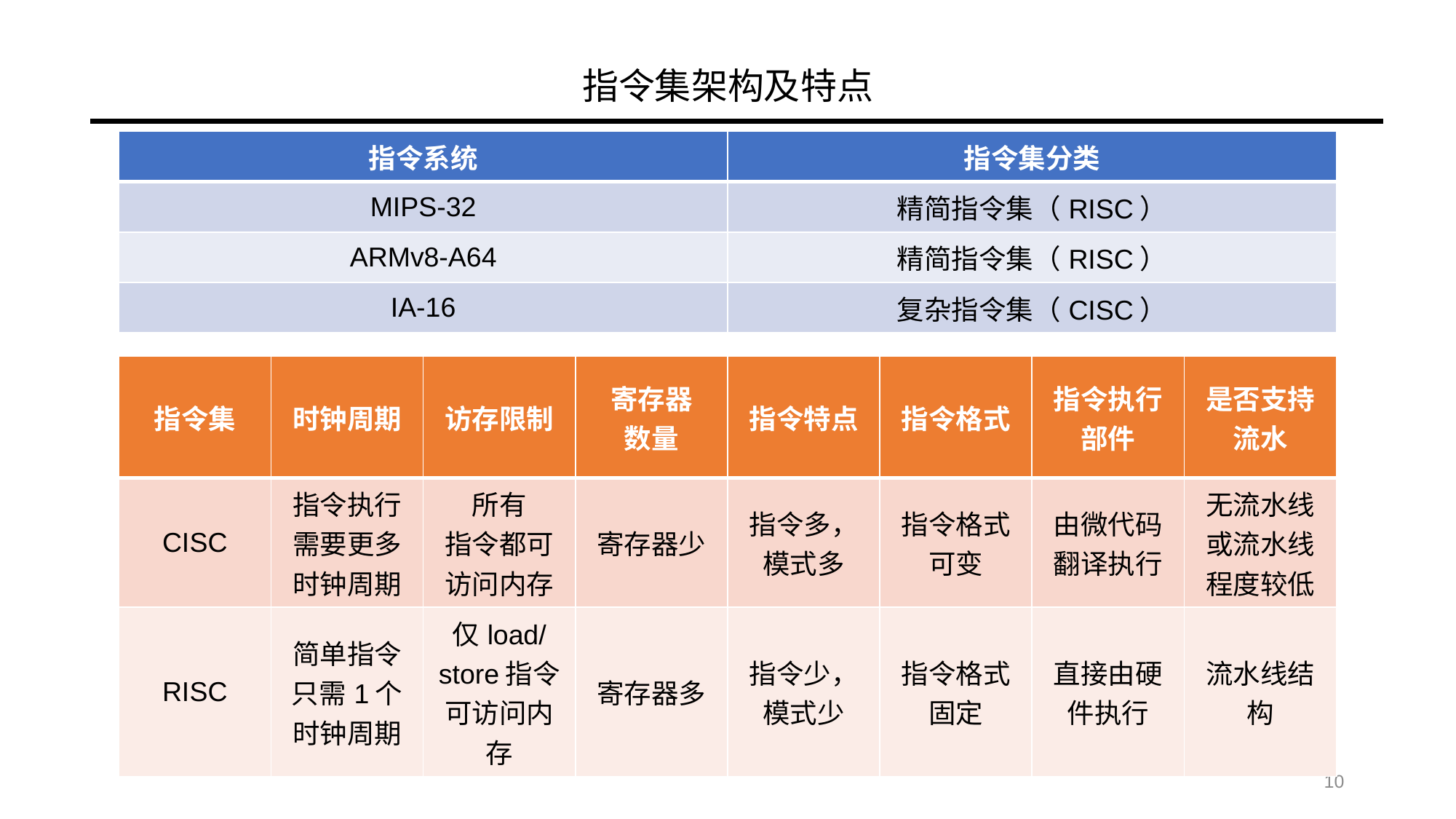

# 指令集架构及特点
| 指令系统 | 指令集分类 |
| --- | --- |
| MIPS-32 | 精简指令集（RISC） |
| ARMv8-A64 | 精简指令集（RISC） |
| IA-16 | 复杂指令集（CISC） |

| 指令集 | 时钟周期 | 访存限制 | 寄存器 数量 | 指令特点 | 指令格式 | 指令执行部件 | 是否支持流水 |
| --- | --- | --- | --- | --- | --- | --- | --- |
| CISC | 指令执行需要更多时钟周期 | 所有 指令都可访问内存 | 寄存器少 | 指令多，模式多 | 指令格式可变 | 由微代码翻译执行 | 无流水线或流水线程度较低 |
| RISC | 简单指令只需1个时钟周期 | 仅load/store指令可访问内存 | 寄存器多 | 指令少，模式少 | 指令格式固定 | 直接由硬件执行 | 流水线结构 |
10